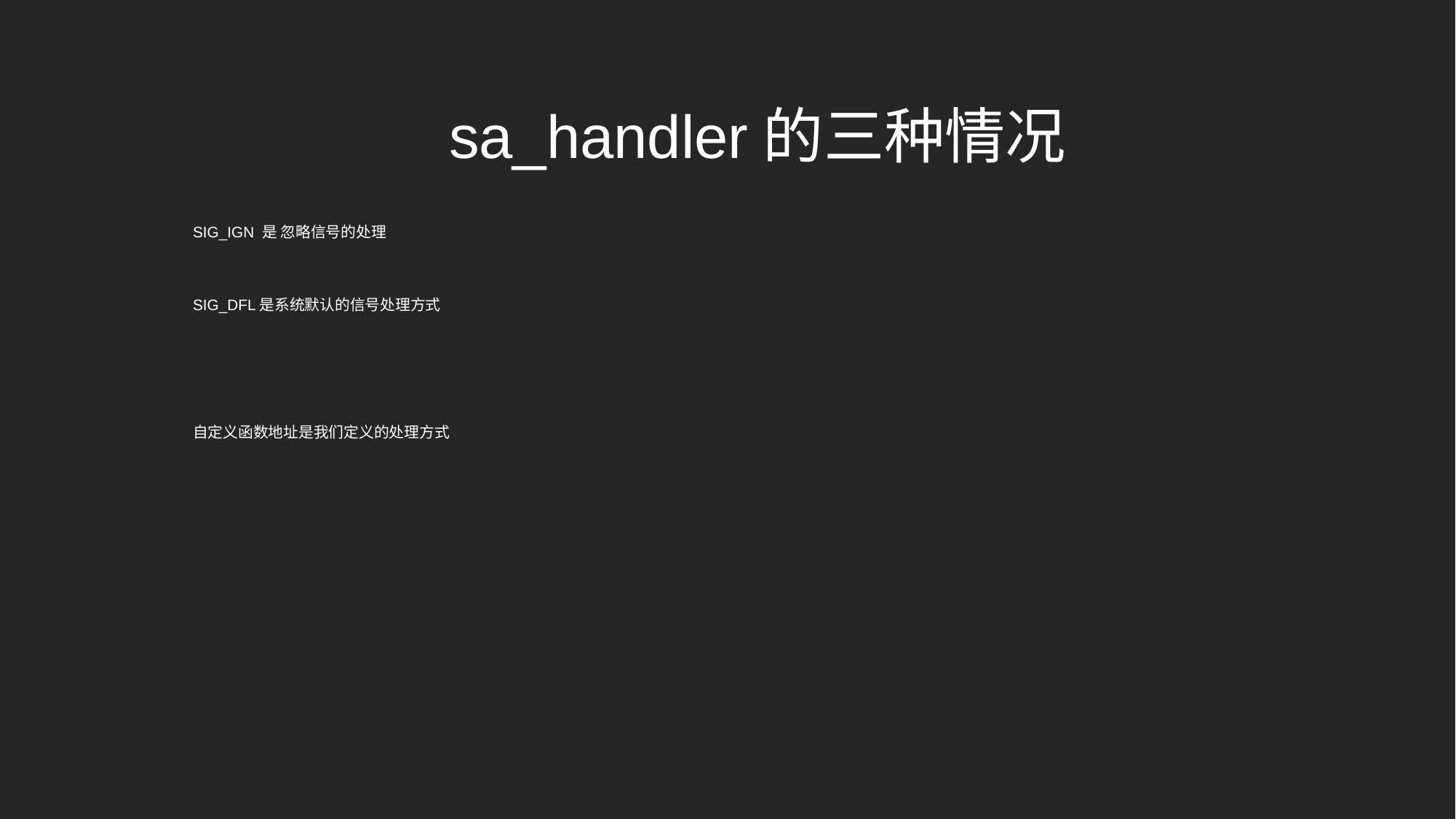

sa_handler的三种情况

SIG_IGN 是 忽略信号的处理

SIG_DFL是系统默认的信号处理方式

自定义函数地址是我们定义的处理方式